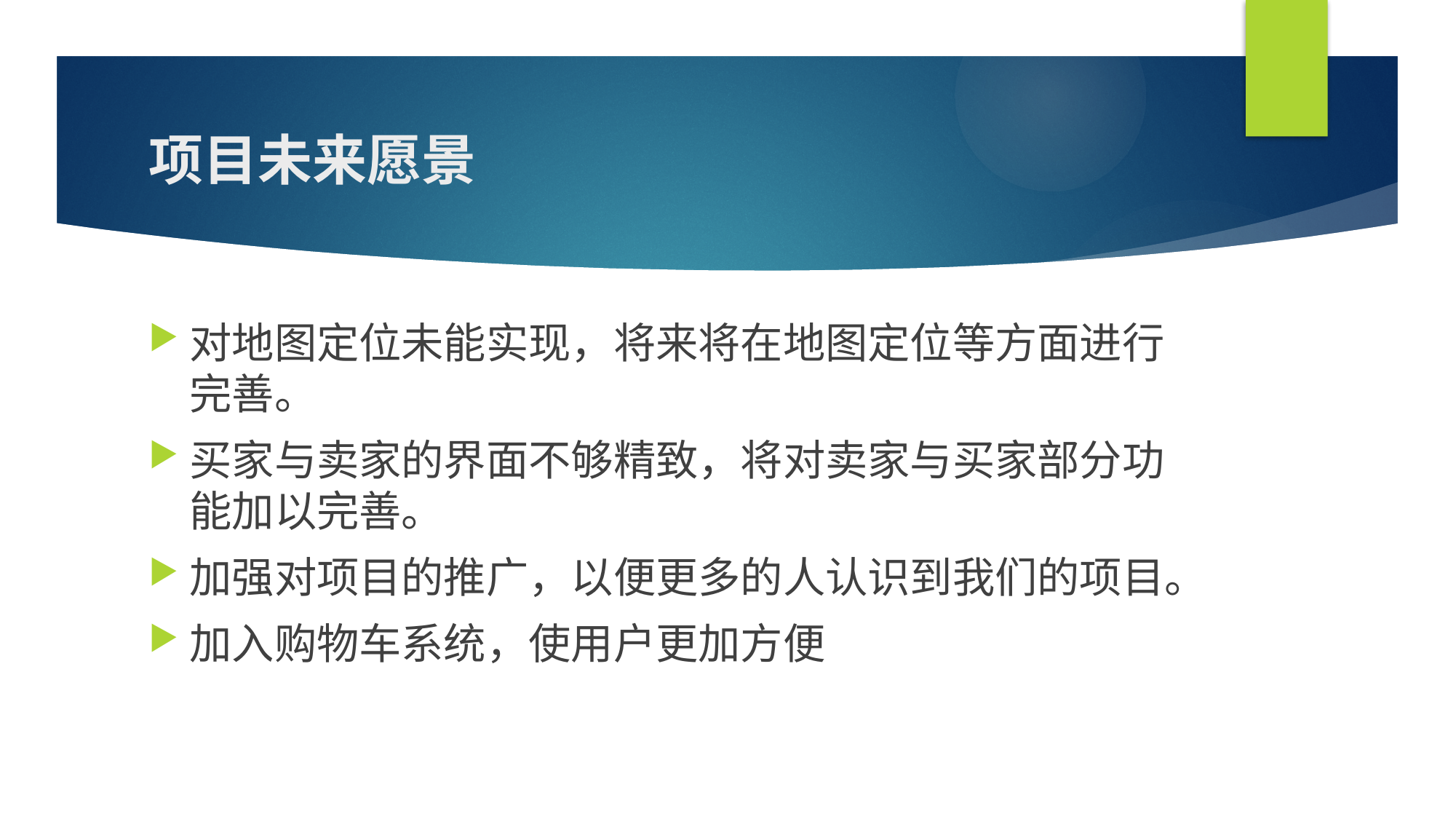

# 项目未来愿景
对地图定位未能实现，将来将在地图定位等方面进行完善。
买家与卖家的界面不够精致，将对卖家与买家部分功能加以完善。
加强对项目的推广，以便更多的人认识到我们的项目。
加入购物车系统，使用户更加方便